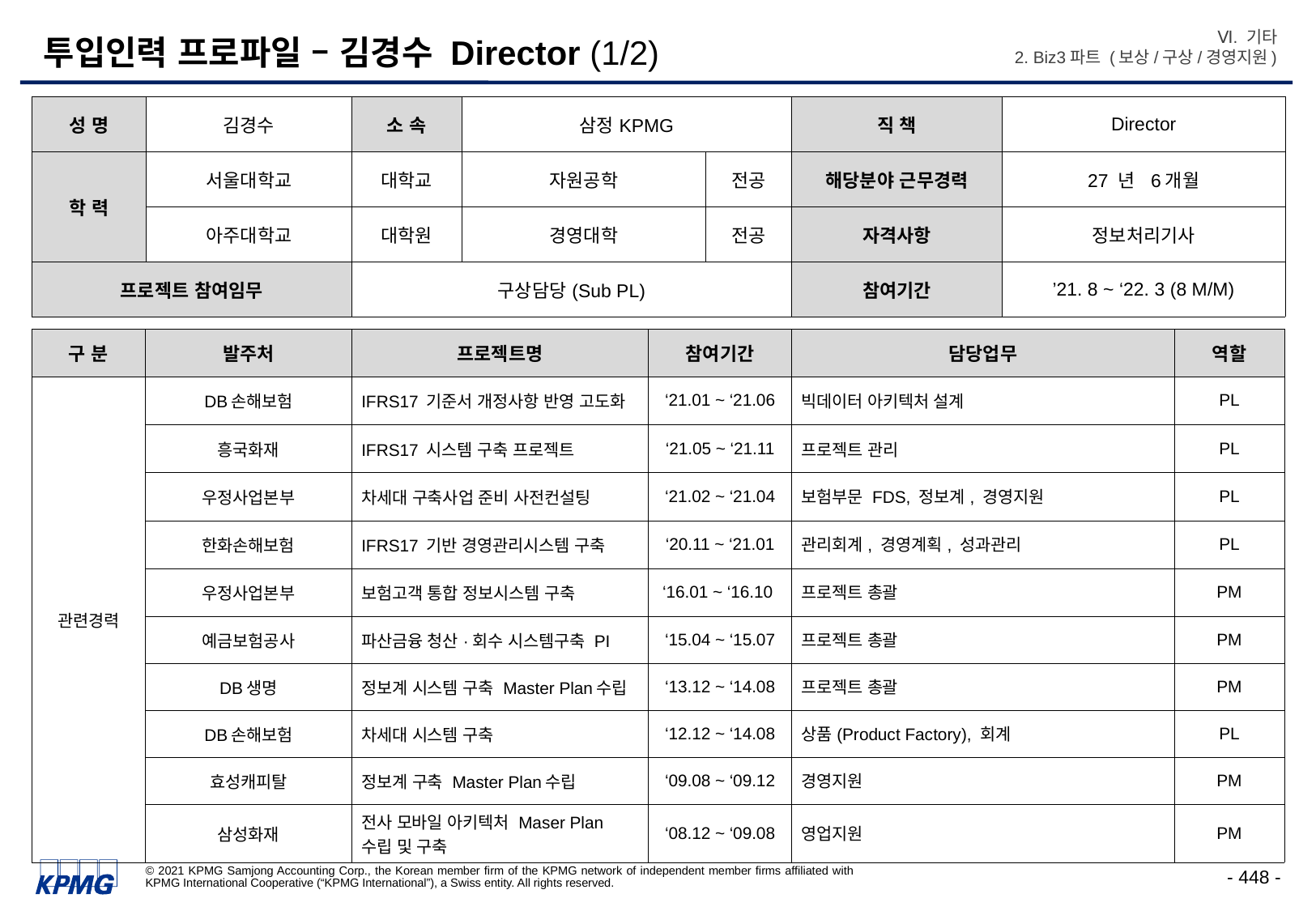

Ⅵ. 기타
2. Biz3파트 (보상/구상/경영지원)
# 투입인력 프로파일 – 김경수 Director (1/2)
| 성 명 | 김경수 | 소 속 | 삼정KPMG |  | 직 책 | Director |
| --- | --- | --- | --- | --- | --- | --- |
| 학 력 | 서울대학교 | 대학교 | 자원공학 | 전공 | 해당분야 근무경력 | 27 년 6개월 |
|  | 아주대학교 | 대학원 | 경영대학 | 전공 | 자격사항 | 정보처리기사 |
| 프로젝트 참여임무 |  | 구상담당(Sub PL) |  |  | 참여기간 | ’21. 8 ~ ‘22. 3 (8 M/M) |
| 구 분 | 발주처 | 프로젝트명 | 참여기간 | 담당업무 | 역할 |
| --- | --- | --- | --- | --- | --- |
| 관련경력 | DB손해보험 | IFRS17 기준서 개정사항 반영 고도화 | ‘21.01 ~ ‘21.06 | 빅데이터 아키텍처 설계 | PL |
|  | 흥국화재 | IFRS17 시스템 구축 프로젝트 | ‘21.05 ~ ‘21.11 | 프로젝트 관리 | PL |
|  | 우정사업본부 | 차세대 구축사업 준비 사전컨설팅 | ‘21.02 ~ ‘21.04 | 보험부문 FDS, 정보계, 경영지원 | PL |
|  | 한화손해보험 | IFRS17 기반 경영관리시스템 구축 | ‘20.11 ~ ‘21.01 | 관리회계, 경영계획, 성과관리 | PL |
|  | 우정사업본부 | 보험고객 통합 정보시스템 구축 | ‘16.01 ~ ‘16.10 | 프로젝트 총괄 | PM |
|  | 예금보험공사 | 파산금융 청산·회수 시스템구축 PI | ‘15.04 ~ ‘15.07 | 프로젝트 총괄 | PM |
|  | DB생명 | 정보계 시스템 구축 Master Plan수립 | ‘13.12 ~ ‘14.08 | 프로젝트 총괄 | PM |
|  | DB손해보험 | 차세대 시스템 구축 | ‘12.12 ~ ‘14.08 | 상품(Product Factory), 회계 | PL |
|  | 효성캐피탈 | 정보계 구축 Master Plan수립 | ‘09.08 ~ ‘09.12 | 경영지원 | PM |
|  | 삼성화재 | 전사 모바일 아키텍처 Maser Plan 수립 및 구축 | ‘08.12 ~ ‘09.08 | 영업지원 | PM |